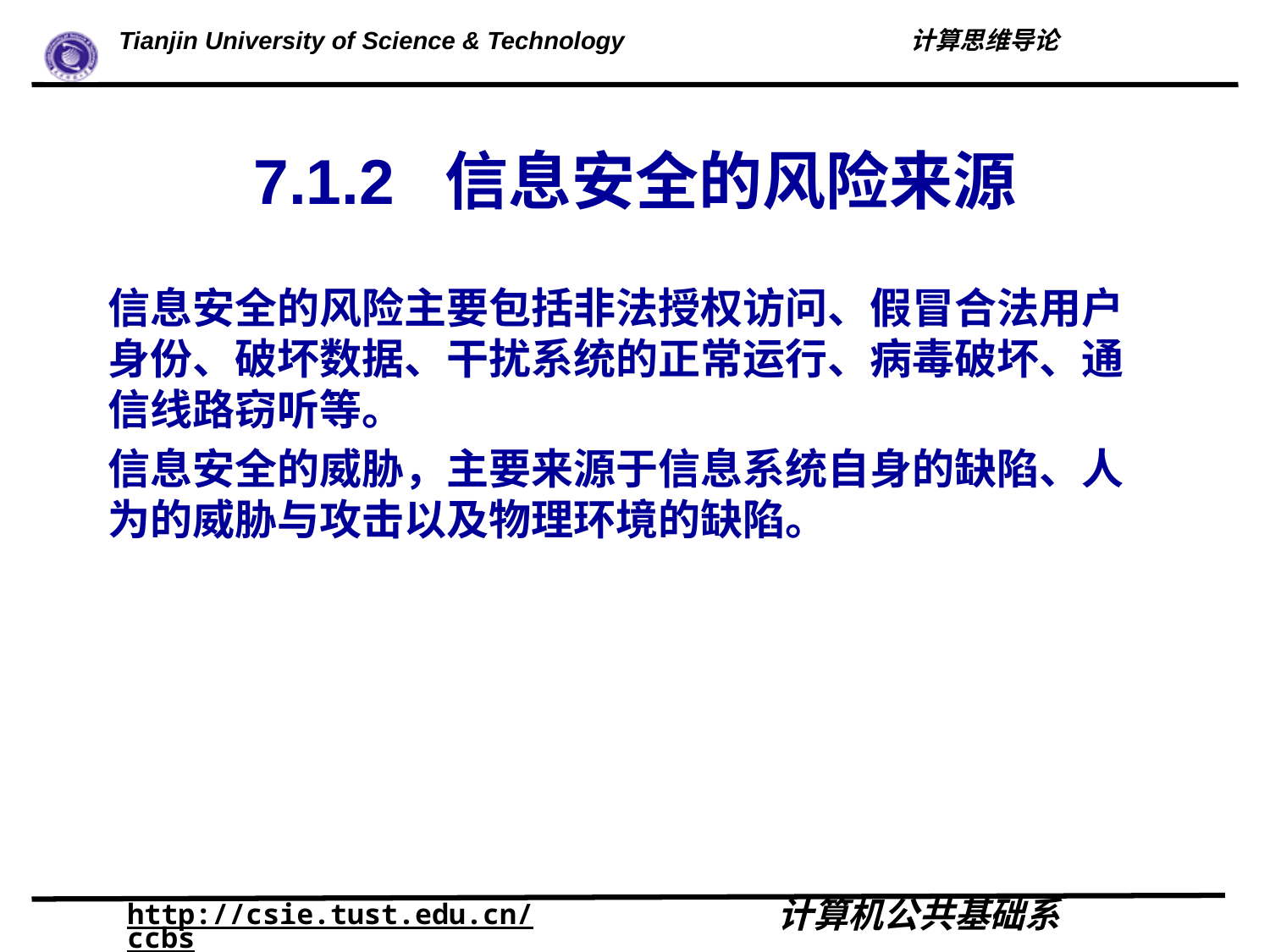

# 7.1.2  信息安全的风险来源
信息安全的风险主要包括非法授权访问、假冒合法用户身份、破坏数据、干扰系统的正常运行、病毒破坏、通信线路窃听等。
信息安全的威胁，主要来源于信息系统自身的缺陷、人为的威胁与攻击以及物理环境的缺陷。